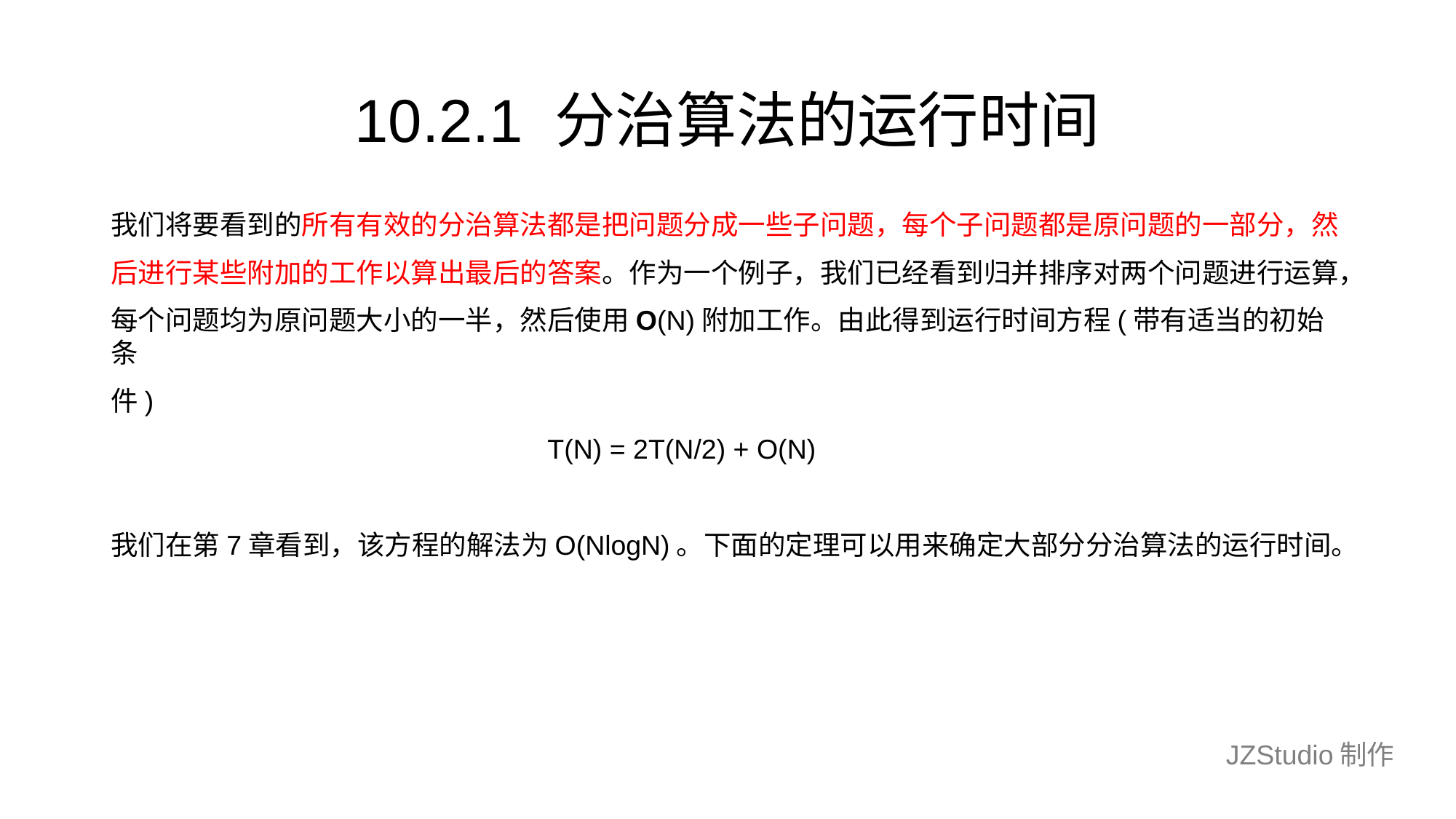

# 10.2.1 分治算法的运行时间
我们将要看到的所有有效的分治算法都是把问题分成一些子问题，每个子问题都是原问题的一部分，然
后进行某些附加的工作以算出最后的答案。作为一个例子，我们已经看到归并排序对两个问题进行运算，
每个问题均为原问题大小的一半，然后使用O(N)附加工作。由此得到运行时间方程(带有适当的初始条
件)
				T(N) = 2T(N/2) + O(N)

我们在第7章看到，该方程的解法为O(NlogN)。下面的定理可以用来确定大部分分治算法的运行时间。